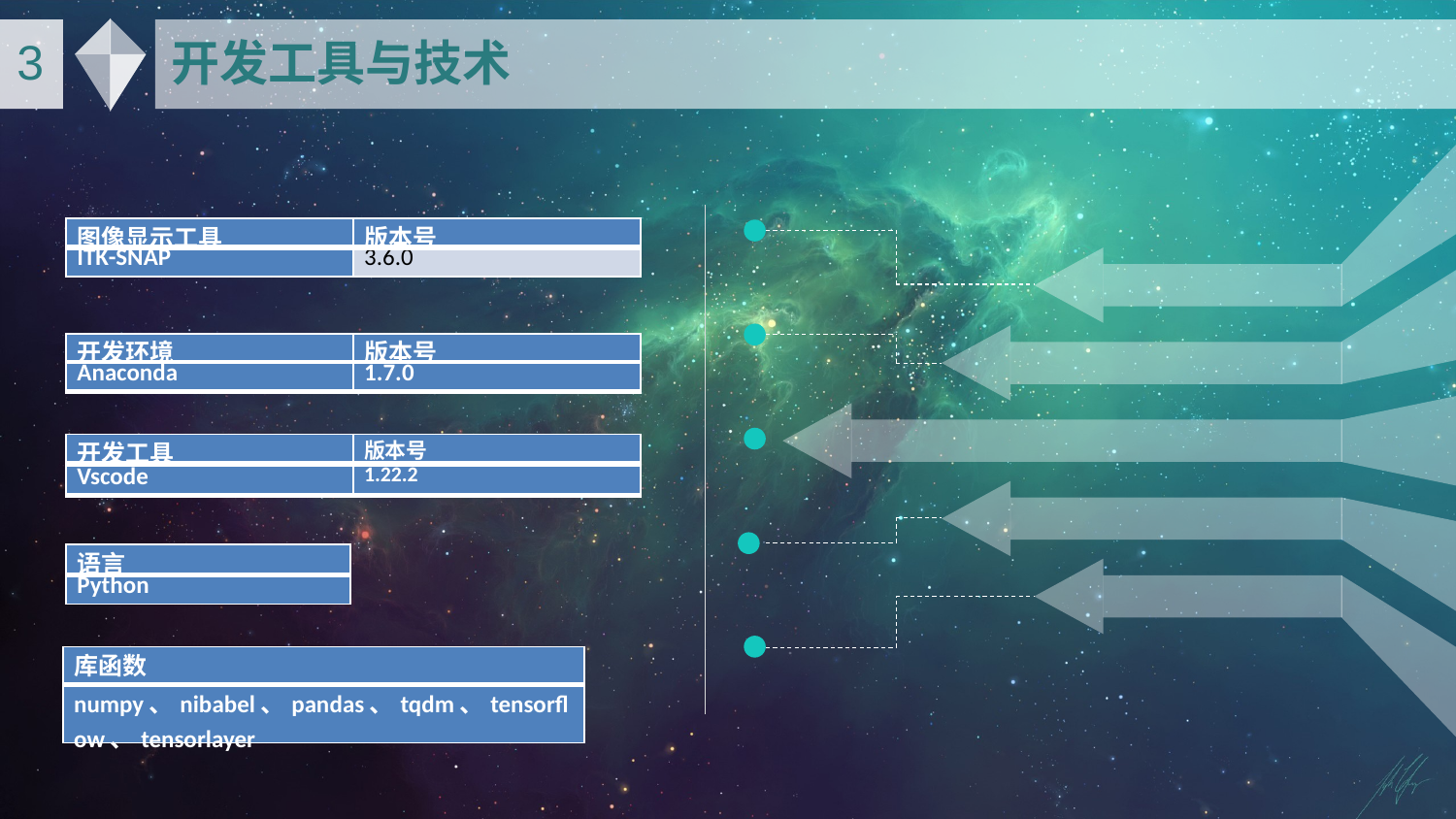

3
开发工具与技术

| 图像显示工具 | 版本号 |
| --- | --- |
| ITK-SNAP | 3.6.0 |

| 开发环境 | 版本号 |
| --- | --- |
| Anaconda | 1.7.0 |
| --- | --- |

| 开发工具 | 版本号 |
| --- | --- |
| Vscode | 1.22.2 |
| --- | --- |

| 语言 |
| --- |
| Python |

| 库函数 |
| --- |
| numpy、nibabel、pandas、tqdm、tensorflow、tensorlayer |